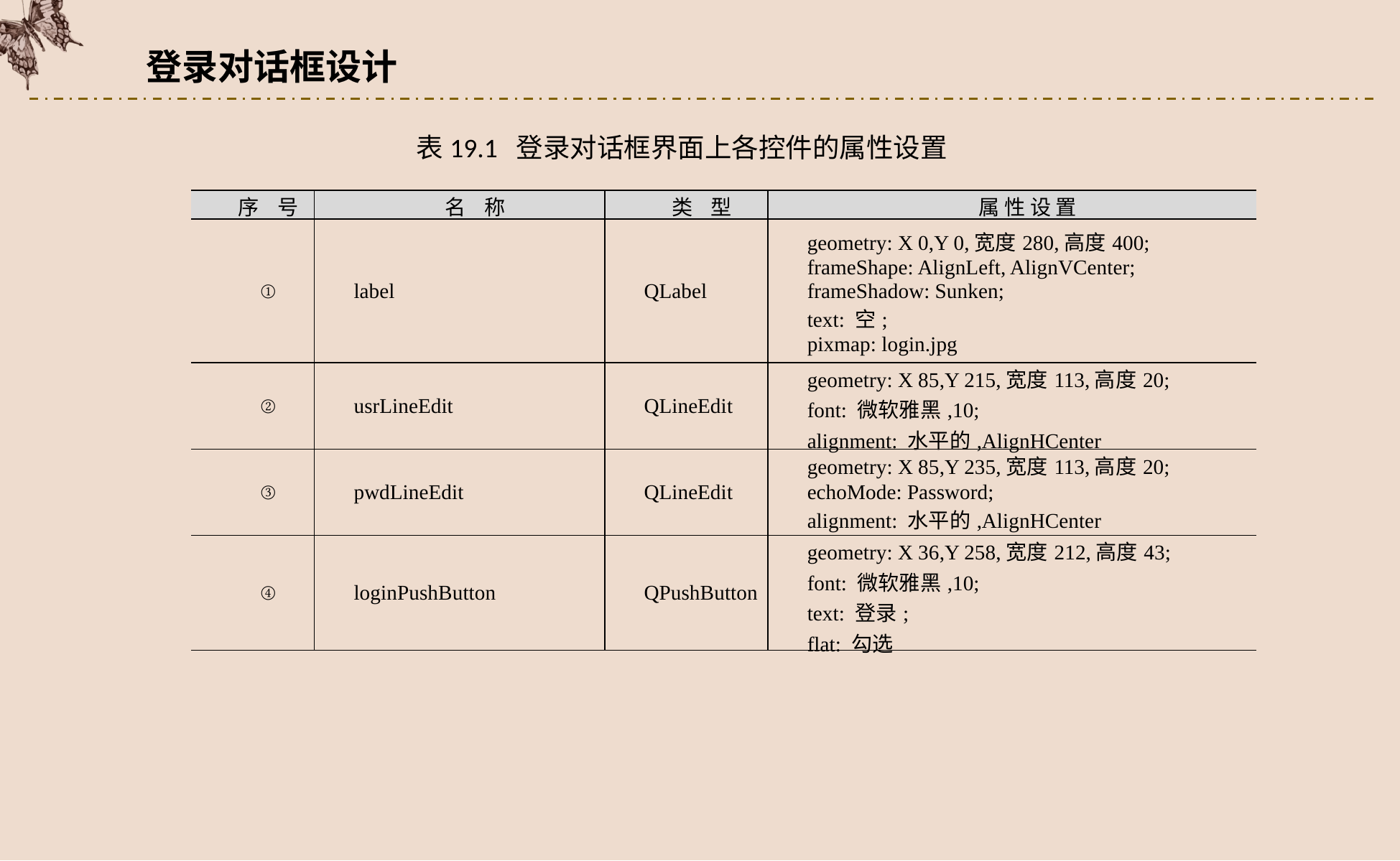

登录对话框设计
表19.1  登录对话框界面上各控件的属性设置
| 序 号 | 名 称 | 类 型 | 属 性 设 置 |
| --- | --- | --- | --- |
| ① | label | QLabel | geometry: X 0,Y 0,宽度280,高度400; frameShape: AlignLeft, AlignVCenter; frameShadow: Sunken; text: 空; pixmap: login.jpg |
| ② | usrLineEdit | QLineEdit | geometry: X 85,Y 215,宽度113,高度20; font: 微软雅黑,10; alignment: 水平的,AlignHCenter |
| ③ | pwdLineEdit | QLineEdit | geometry: X 85,Y 235,宽度113,高度20; echoMode: Password; alignment: 水平的,AlignHCenter |
| ④ | loginPushButton | QPushButton | geometry: X 36,Y 258,宽度212,高度43; font: 微软雅黑,10; text: 登录; flat: 勾选 |